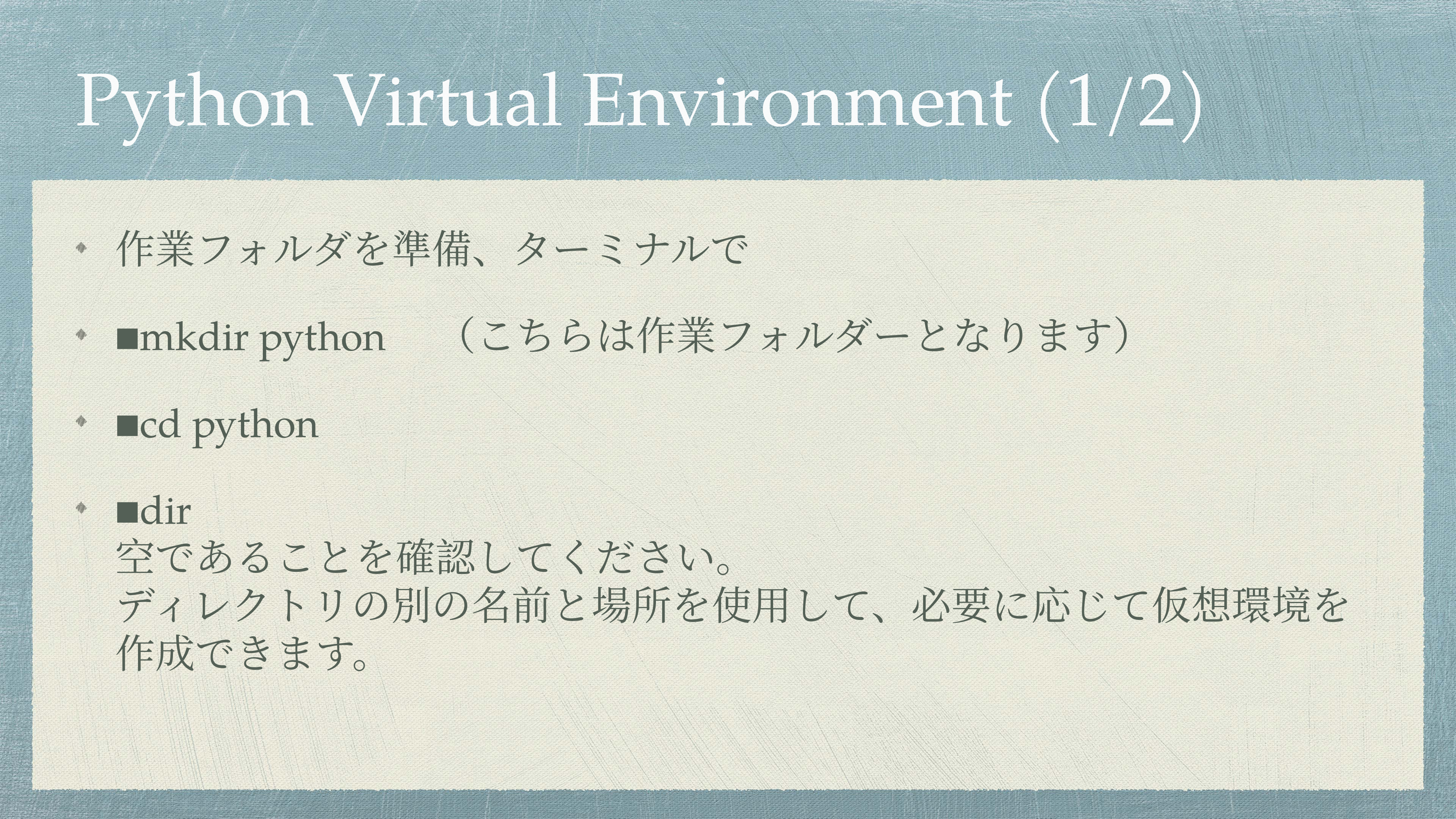

# Python Virtual Environment (1/2)
作業フォルダを準備、ターミナルで
◼️mkdir python　（こちらは作業フォルダーとなります）
◼️cd python
◼️dir
空であることを確認してください。
ディレクトリの別の名前と場所を使用して、必要に応じて仮想環境を作成できます。